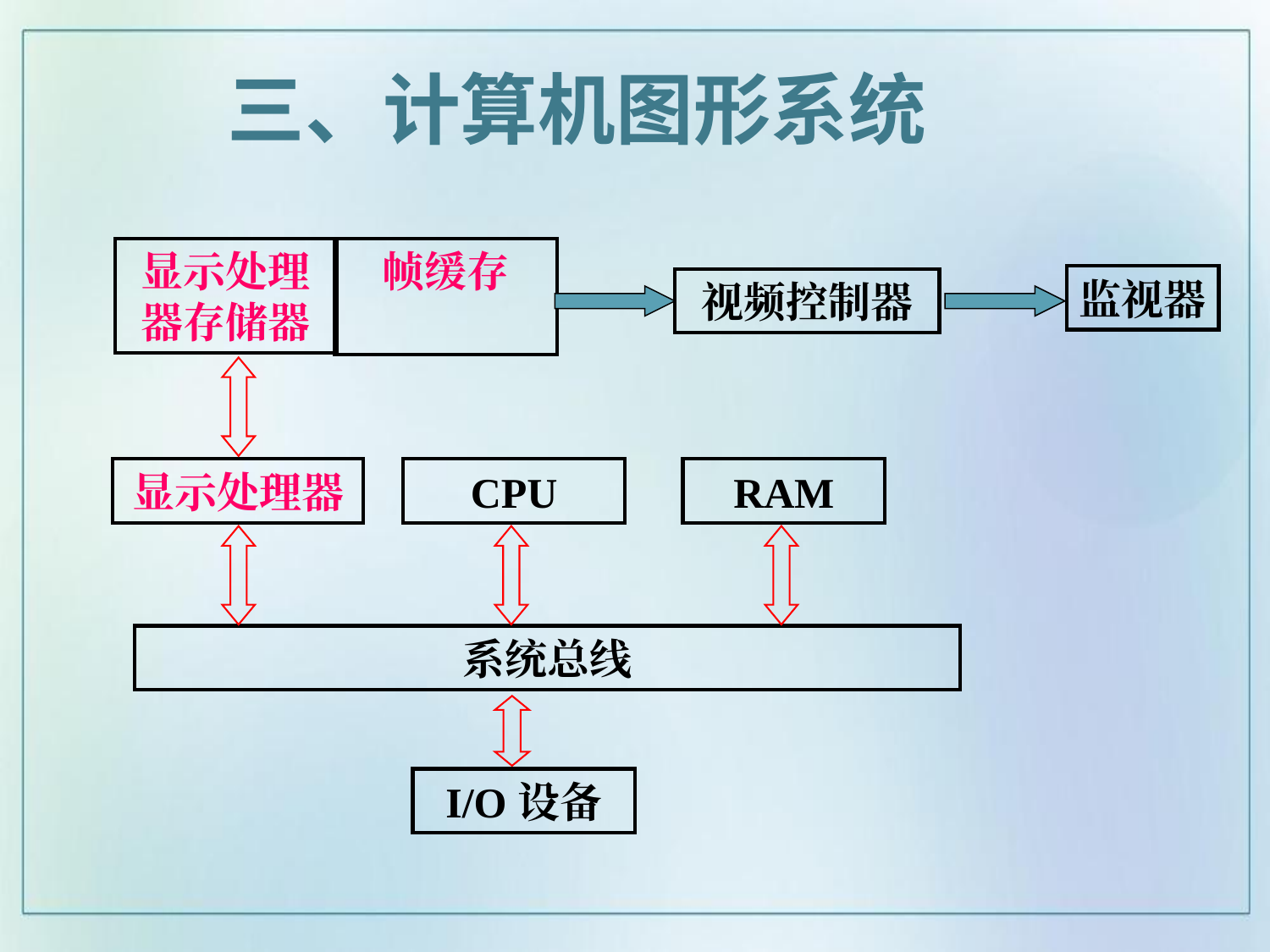

三、计算机图形系统
显示处理器存储器
帧缓存
监视器
视频控制器

显示处理器
CPU
RAM

系统总线

I/O设备